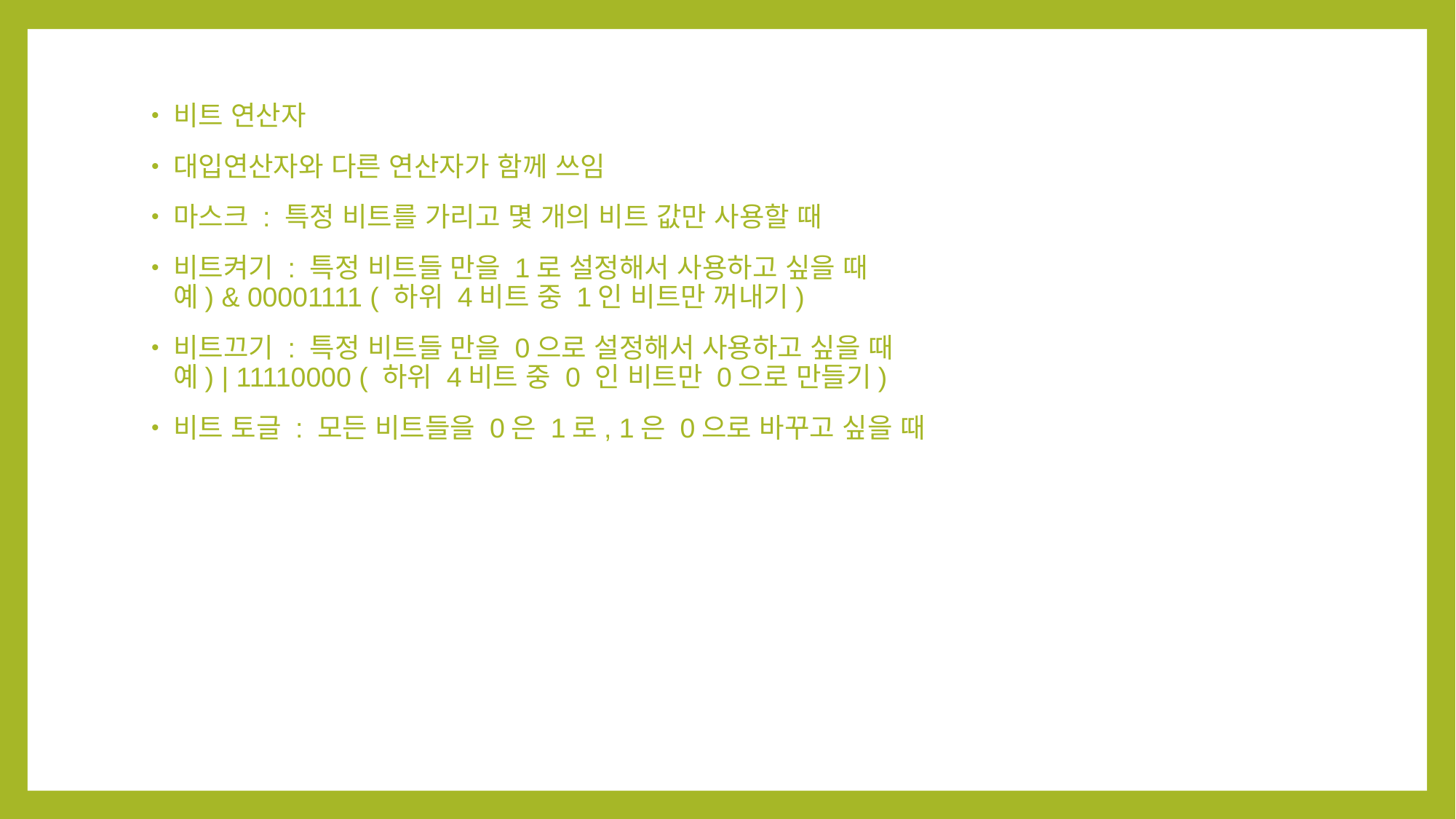

비트 연산자
대입연산자와 다른 연산자가 함께 쓰임
마스크 : 특정 비트를 가리고 몇 개의 비트 값만 사용할 때
비트켜기 : 특정 비트들 만을 1로 설정해서 사용하고 싶을 때
예) & 00001111 ( 하위 4비트 중 1인 비트만 꺼내기)
비트끄기 : 특정 비트들 만을 0으로 설정해서 사용하고 싶을 때
예) | 11110000 ( 하위 4비트 중 0 인 비트만 0으로 만들기)
비트 토글 : 모든 비트들을 0은 1로, 1은 0으로 바꾸고 싶을 때